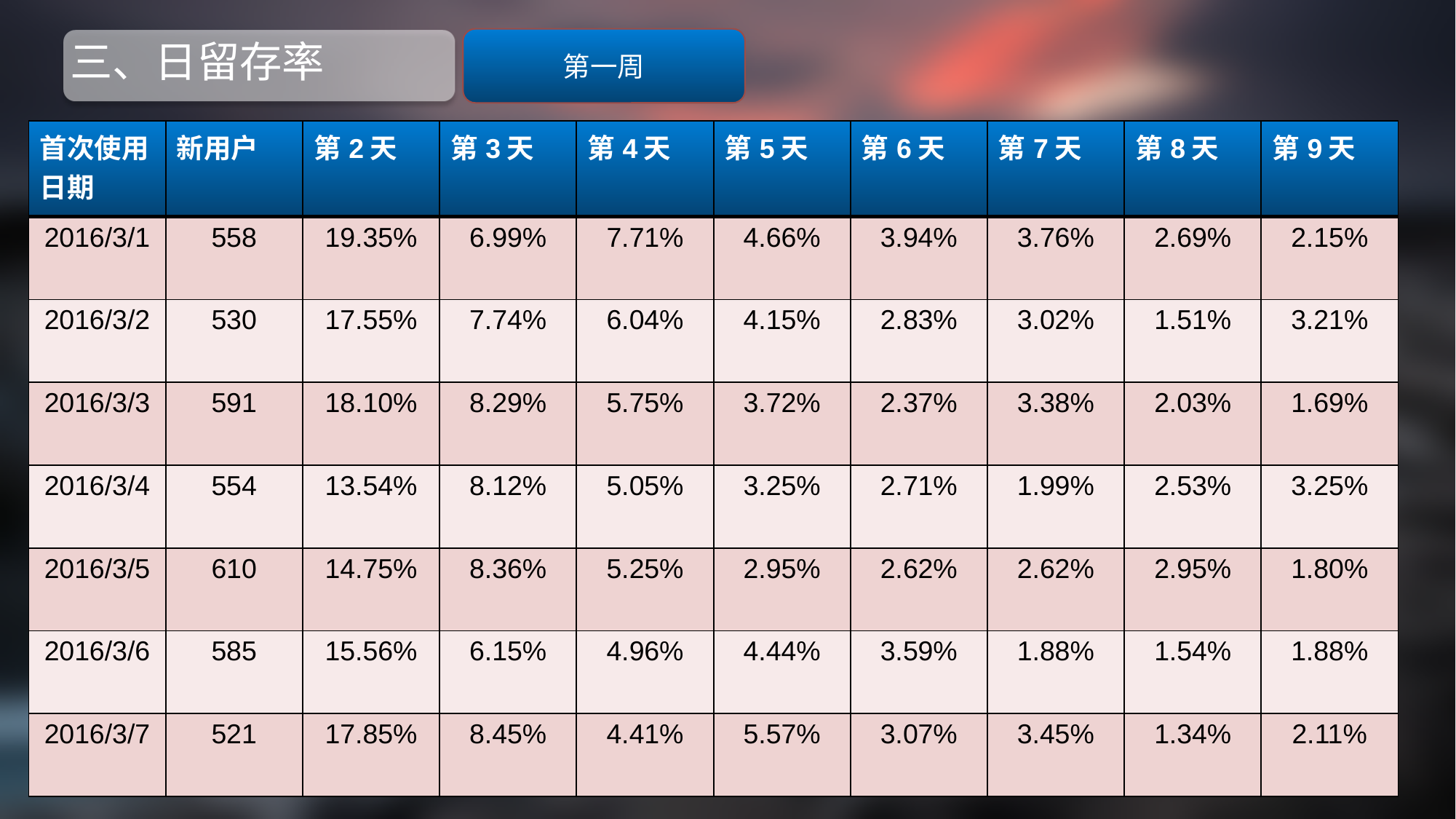

# 三、日留存率
第一周
| 首次使用日期 | 新用户 | 第2天 | 第3天 | 第4天 | 第5天 | 第6天 | 第7天 | 第8天 | 第9天 |
| --- | --- | --- | --- | --- | --- | --- | --- | --- | --- |
| 2016/3/1 | 558 | 19.35% | 6.99% | 7.71% | 4.66% | 3.94% | 3.76% | 2.69% | 2.15% |
| 2016/3/2 | 530 | 17.55% | 7.74% | 6.04% | 4.15% | 2.83% | 3.02% | 1.51% | 3.21% |
| 2016/3/3 | 591 | 18.10% | 8.29% | 5.75% | 3.72% | 2.37% | 3.38% | 2.03% | 1.69% |
| 2016/3/4 | 554 | 13.54% | 8.12% | 5.05% | 3.25% | 2.71% | 1.99% | 2.53% | 3.25% |
| 2016/3/5 | 610 | 14.75% | 8.36% | 5.25% | 2.95% | 2.62% | 2.62% | 2.95% | 1.80% |
| 2016/3/6 | 585 | 15.56% | 6.15% | 4.96% | 4.44% | 3.59% | 1.88% | 1.54% | 1.88% |
| 2016/3/7 | 521 | 17.85% | 8.45% | 4.41% | 5.57% | 3.07% | 3.45% | 1.34% | 2.11% |